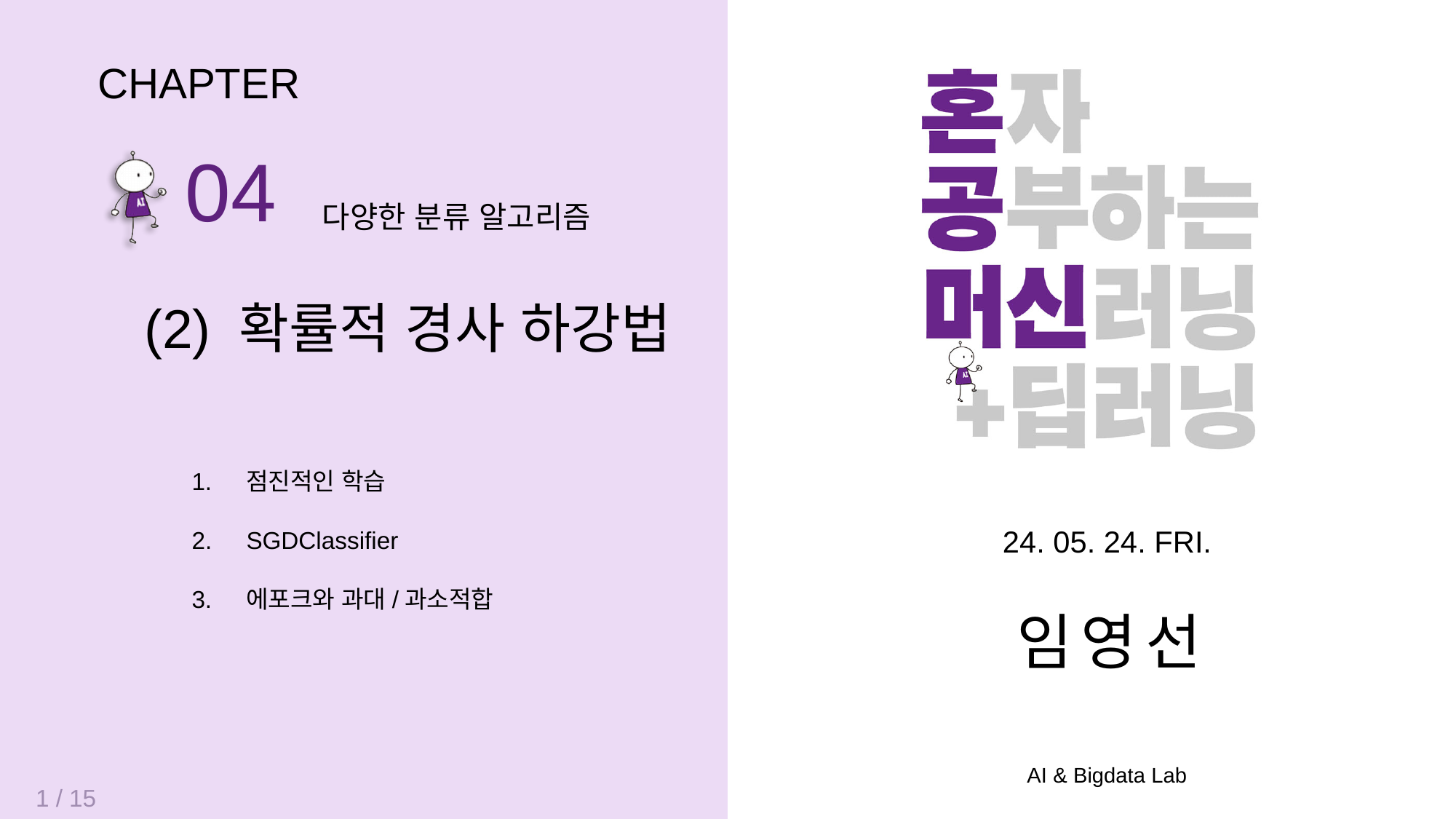

CHAPTER
04
  다양한 분류 알고리즘
(2) 확률적 경사 하강법
점진적인 학습
SGDClassifier
에포크와 과대/과소적합
24. 05. 24. FRI.
임영선
1 / 15